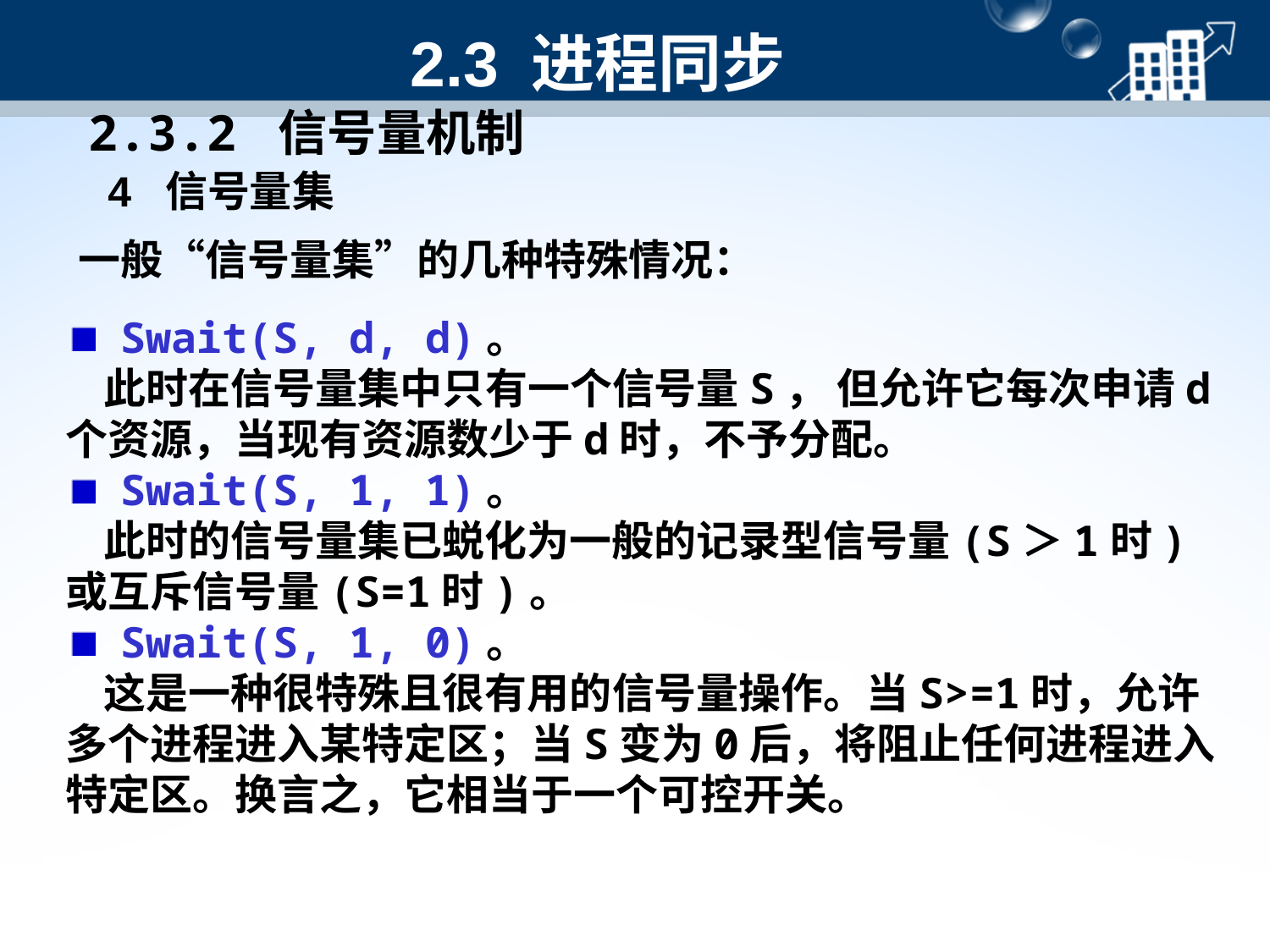

2.3 进程同步
2.3.2 信号量机制
4  信号量集
一般“信号量集”的几种特殊情况：
 Swait(S, d, d)。
   此时在信号量集中只有一个信号量S， 但允许它每次申请d个资源，当现有资源数少于d时，不予分配。
 Swait(S, 1, 1)。
   此时的信号量集已蜕化为一般的记录型信号量(S＞1时)或互斥信号量(S=1时)。
 Swait(S, 1, 0)。
   这是一种很特殊且很有用的信号量操作。当S>=1时，允许多个进程进入某特定区；当S变为0后，将阻止任何进程进入特定区。换言之，它相当于一个可控开关。